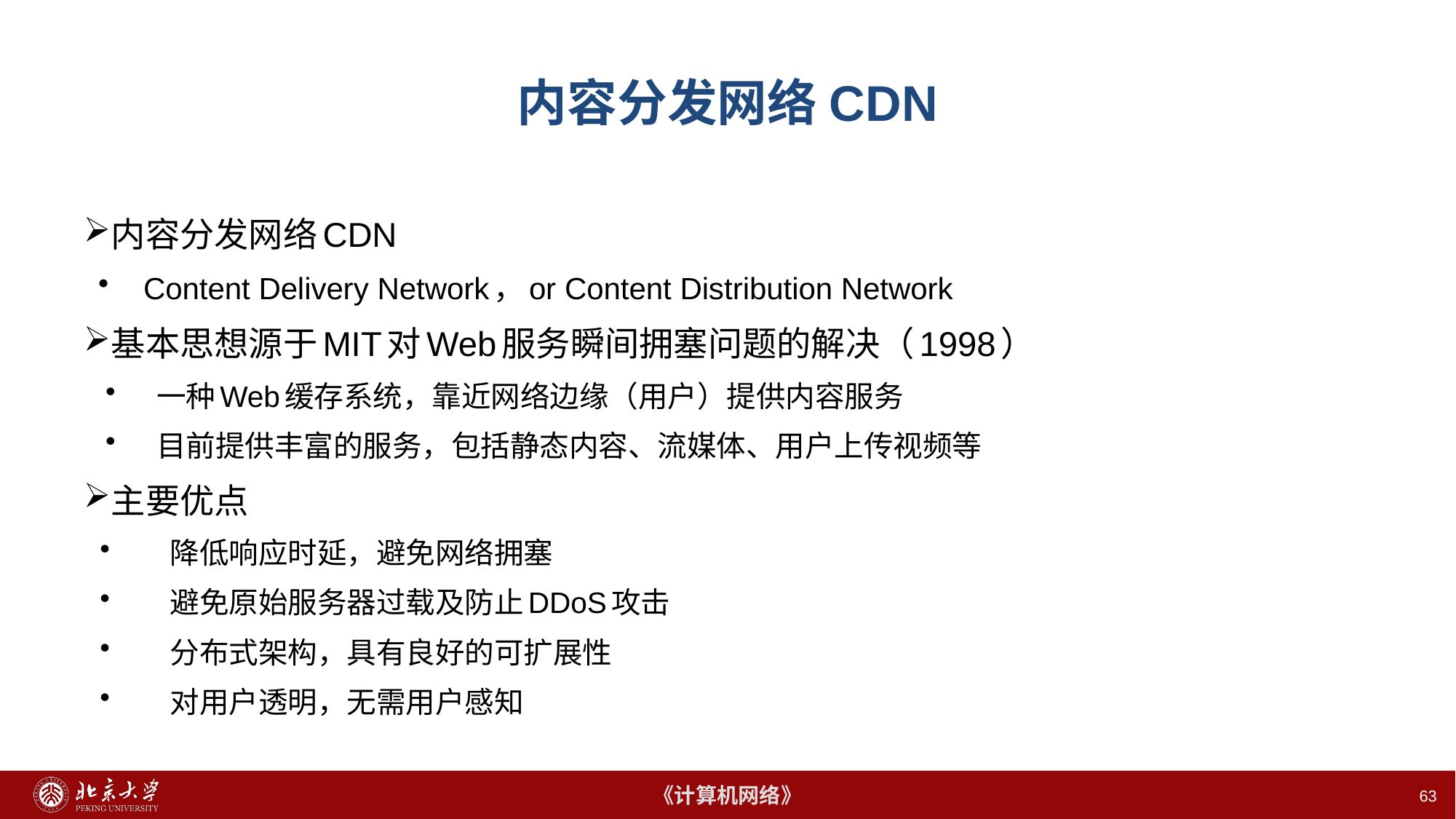

# 内容分发网络CDN
内容分发网络CDN
Content Delivery Network，or Content Distribution Network
基本思想源于MIT对Web服务瞬间拥塞问题的解决（1998）
一种Web缓存系统，靠近网络边缘（用户）提供内容服务
目前提供丰富的服务，包括静态内容、流媒体、用户上传视频等
主要优点
降低响应时延，避免网络拥塞
避免原始服务器过载及防止DDoS攻击
分布式架构，具有良好的可扩展性
对用户透明，无需用户感知

63